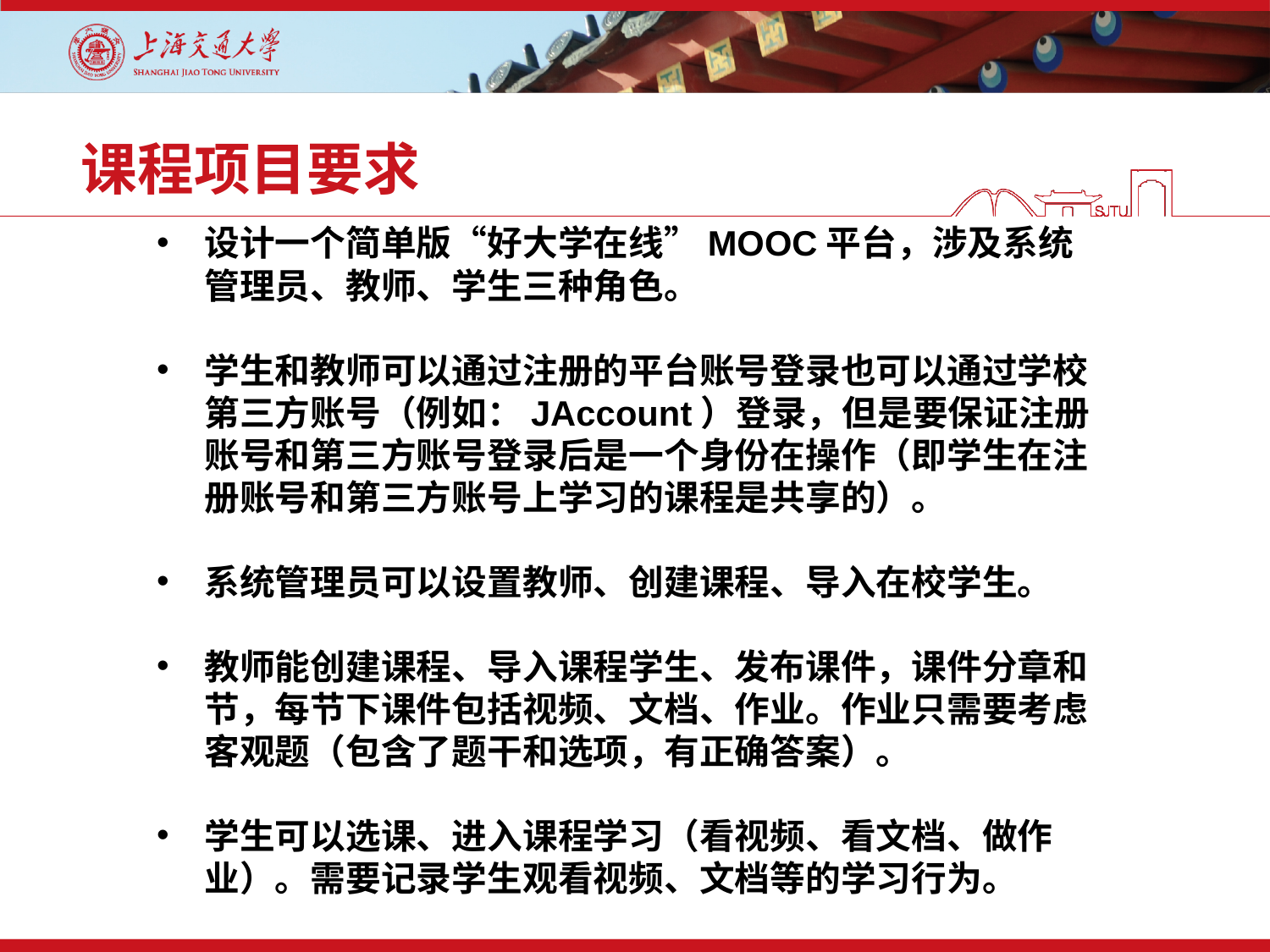

# 课程项目要求
设计一个简单版“好大学在线”MOOC平台，涉及系统管理员、教师、学生三种角色。

学生和教师可以通过注册的平台账号登录也可以通过学校第三方账号（例如：JAccount）登录，但是要保证注册账号和第三方账号登录后是一个身份在操作（即学生在注册账号和第三方账号上学习的课程是共享的）。

系统管理员可以设置教师、创建课程、导入在校学生。

教师能创建课程、导入课程学生、发布课件，课件分章和节，每节下课件包括视频、文档、作业。作业只需要考虑客观题（包含了题干和选项，有正确答案）。

学生可以选课、进入课程学习（看视频、看文档、做作业）。需要记录学生观看视频、文档等的学习行为。